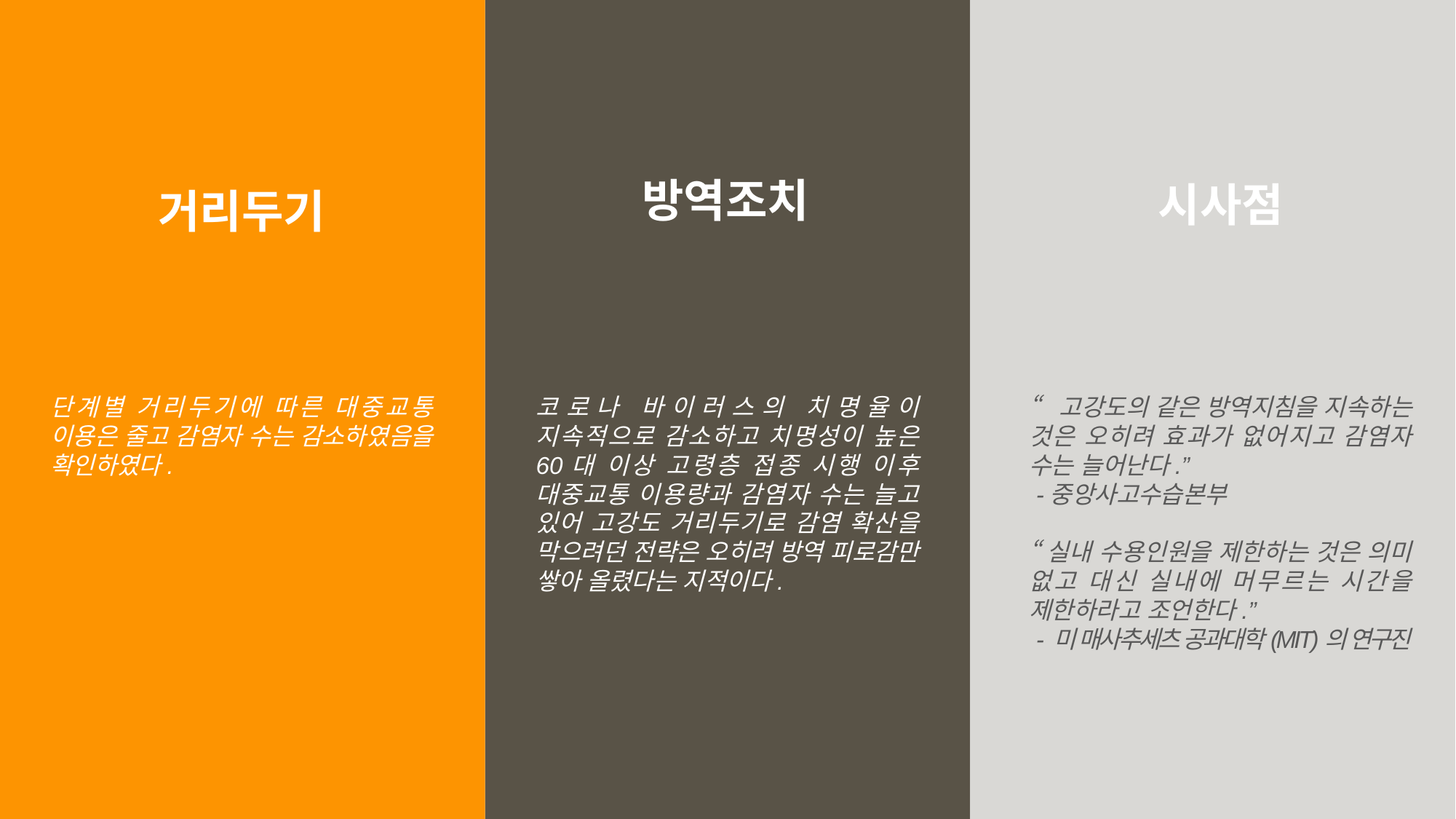

방역조치
시사점
거리두기
“고강도의 같은 방역지침을 지속하는 것은 오히려 효과가 없어지고 감염자 수는 늘어난다.”
 -중앙사고수습본부

“실내 수용인원을 제한하는 것은 의미 없고 대신 실내에 머무르는 시간을 제한하라고 조언한다.”
 - 미 매사추세츠 공과대학(MIT)의 연구진

코로나 바이러스의 치명율이 지속적으로 감소하고 치명성이 높은 60대 이상 고령층 접종 시행 이후 대중교통 이용량과 감염자 수는 늘고 있어 고강도 거리두기로 감염 확산을 막으려던 전략은 오히려 방역 피로감만 쌓아 올렸다는 지적이다.

단계별 거리두기에 따른 대중교통 이용은 줄고 감염자 수는 감소하였음을 확인하였다.